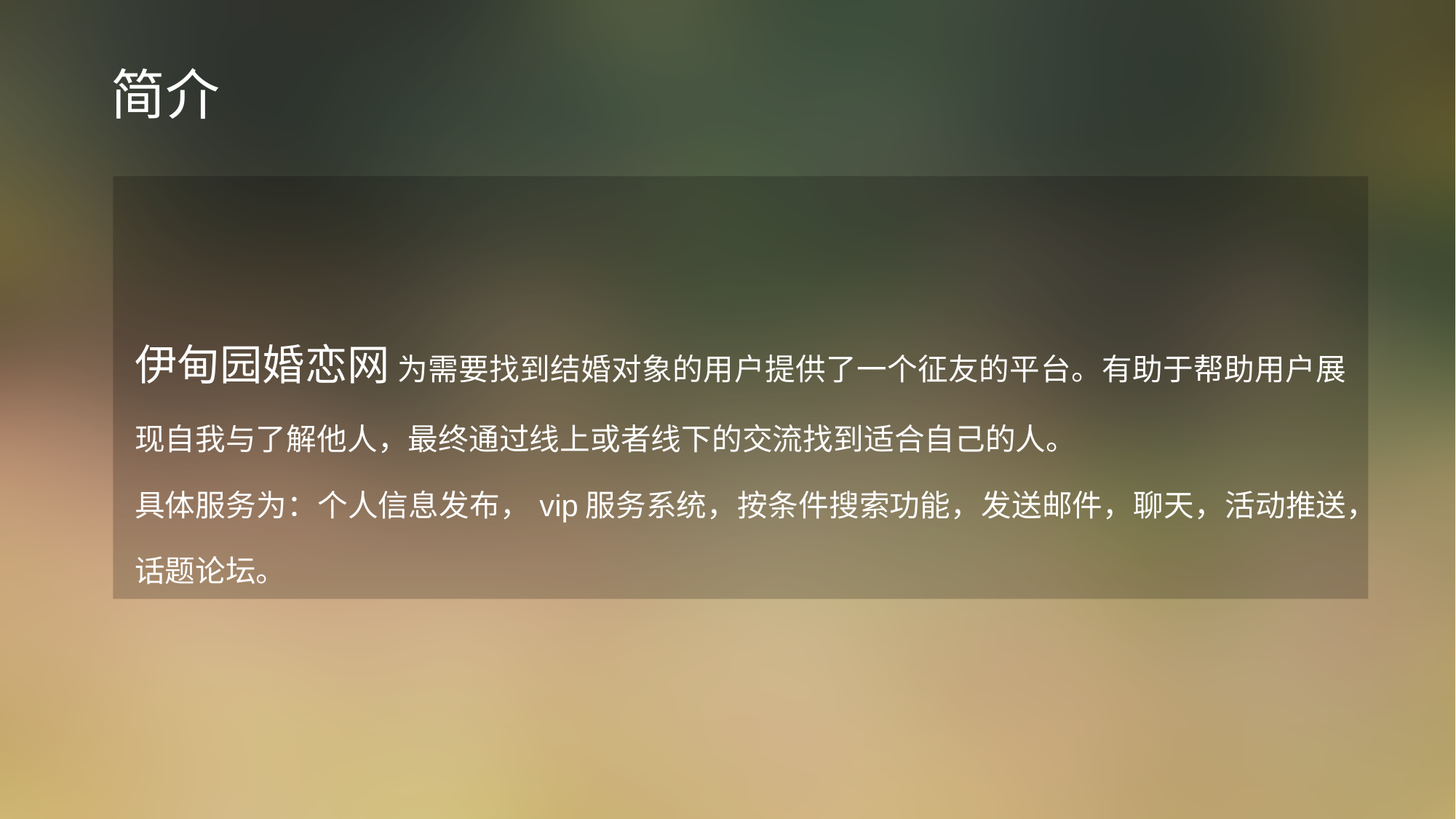

# 简介
伊甸园婚恋网 为需要找到结婚对象的用户提供了一个征友的平台。有助于帮助用户展现自我与了解他人，最终通过线上或者线下的交流找到适合自己的人。
具体服务为：个人信息发布，vip服务系统，按条件搜索功能，发送邮件，聊天，活动推送，话题论坛。